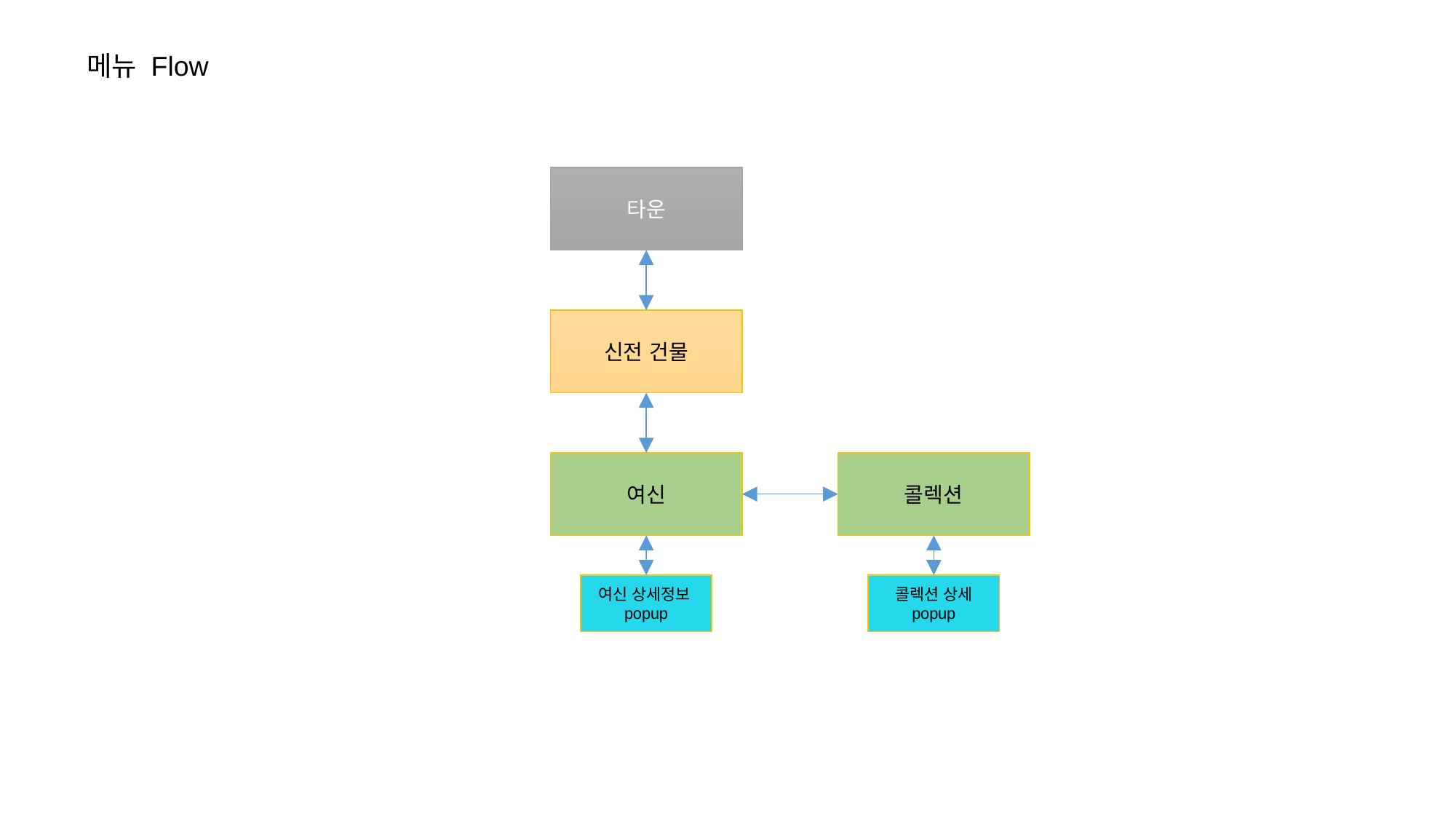

메뉴 Flow
타운
신전 건물
여신
콜렉션
여신 상세정보popup
콜렉션 상세
popup